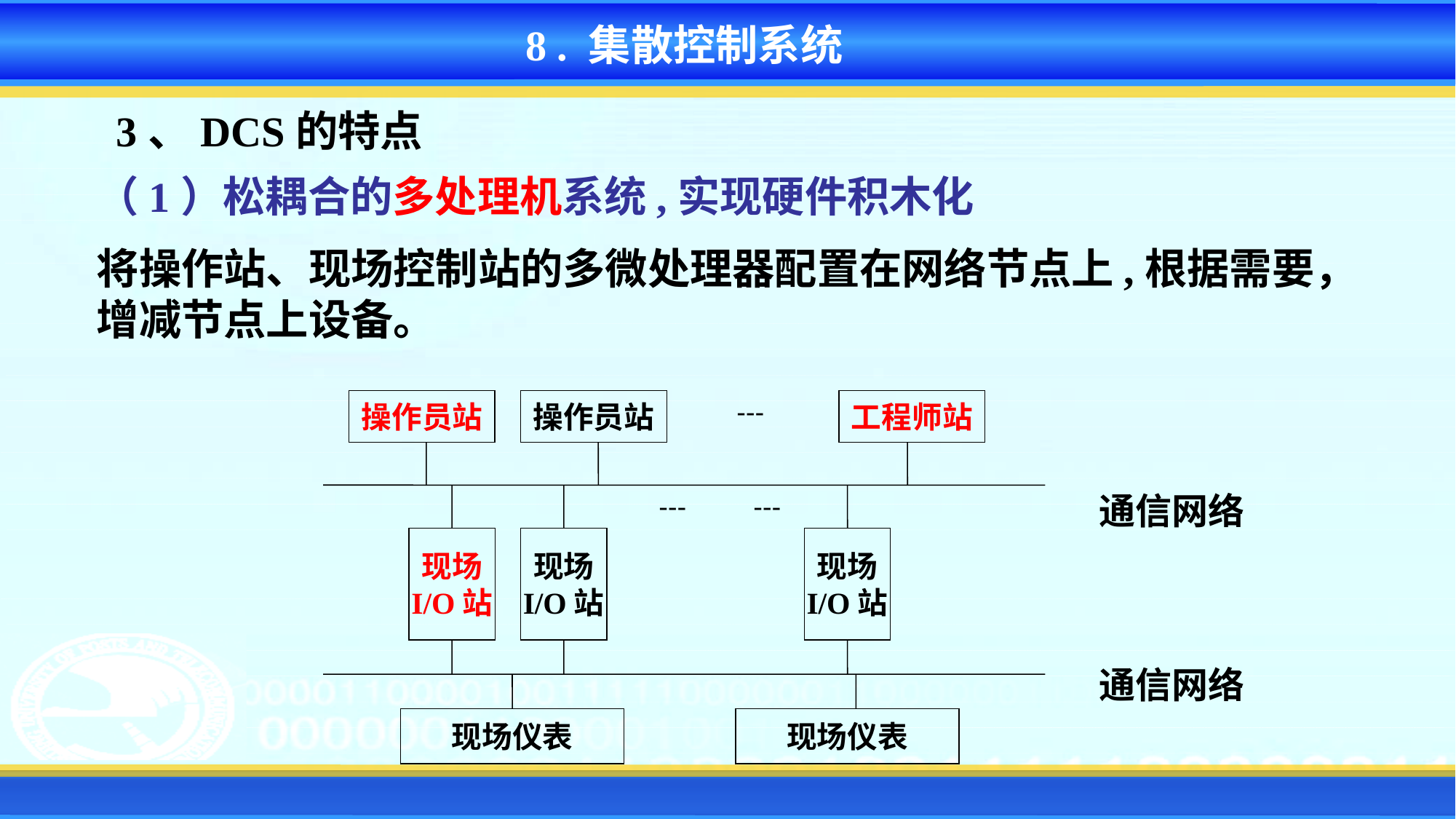

8 . 集散控制系统
3、DCS的特点
（1）松耦合的多处理机系统,实现硬件积木化
将操作站、现场控制站的多微处理器配置在网络节点上,根据需要，增减节点上设备。
操作员站
操作员站
工程师站
﹉

﹉
﹉
现场
I/O站
现场
I/O站
现场
I/O站

现场仪表
现场仪表
通信网络
通信网络